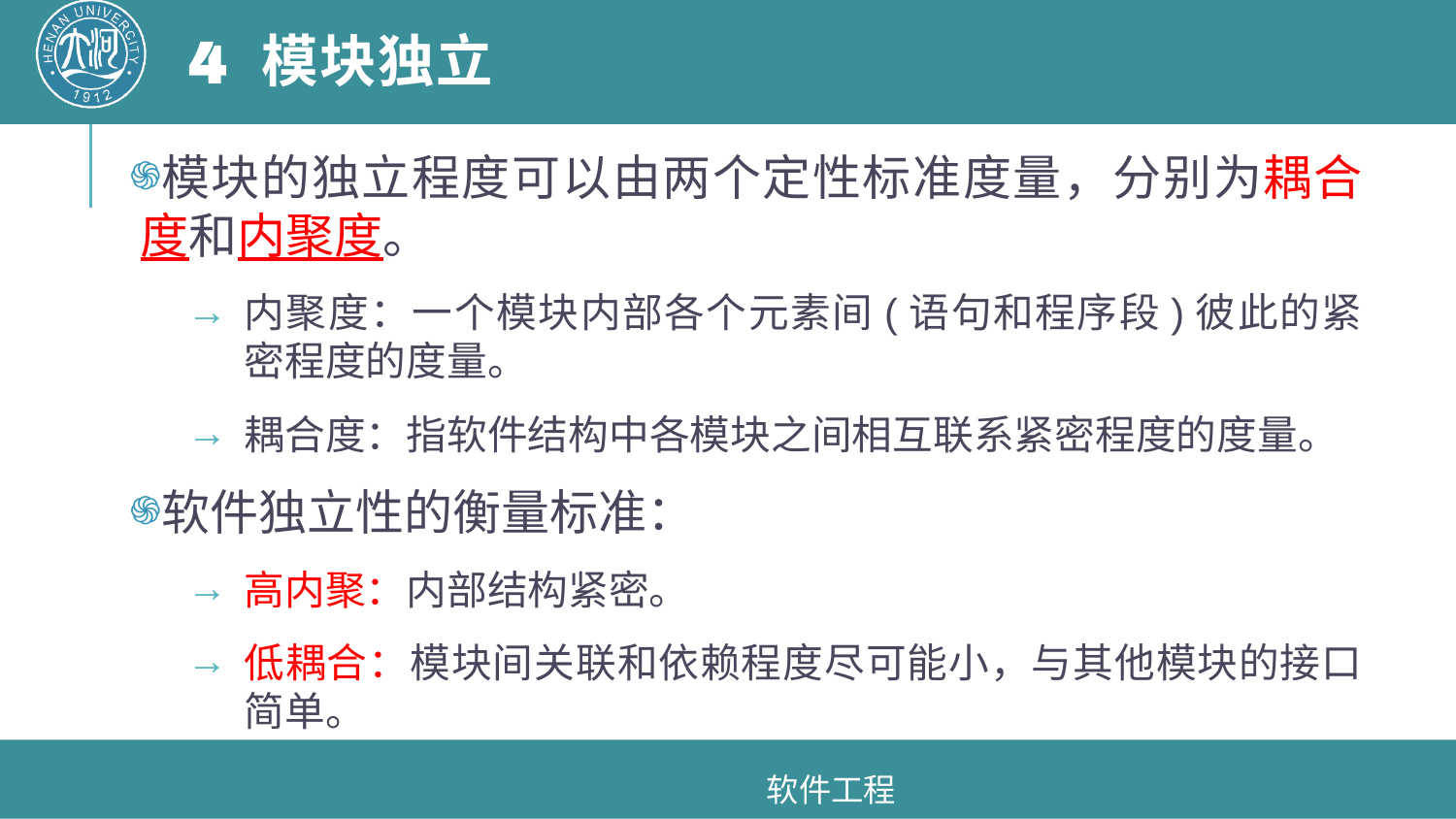

# 4 模块独立
模块的独立程度可以由两个定性标准度量，分别为耦合度和内聚度。
内聚度：一个模块内部各个元素间(语句和程序段)彼此的紧密程度的度量。
耦合度：指软件结构中各模块之间相互联系紧密程度的度量。
软件独立性的衡量标准：
高内聚：内部结构紧密。
低耦合：模块间关联和依赖程度尽可能小，与其他模块的接口简单。

软件工程
147